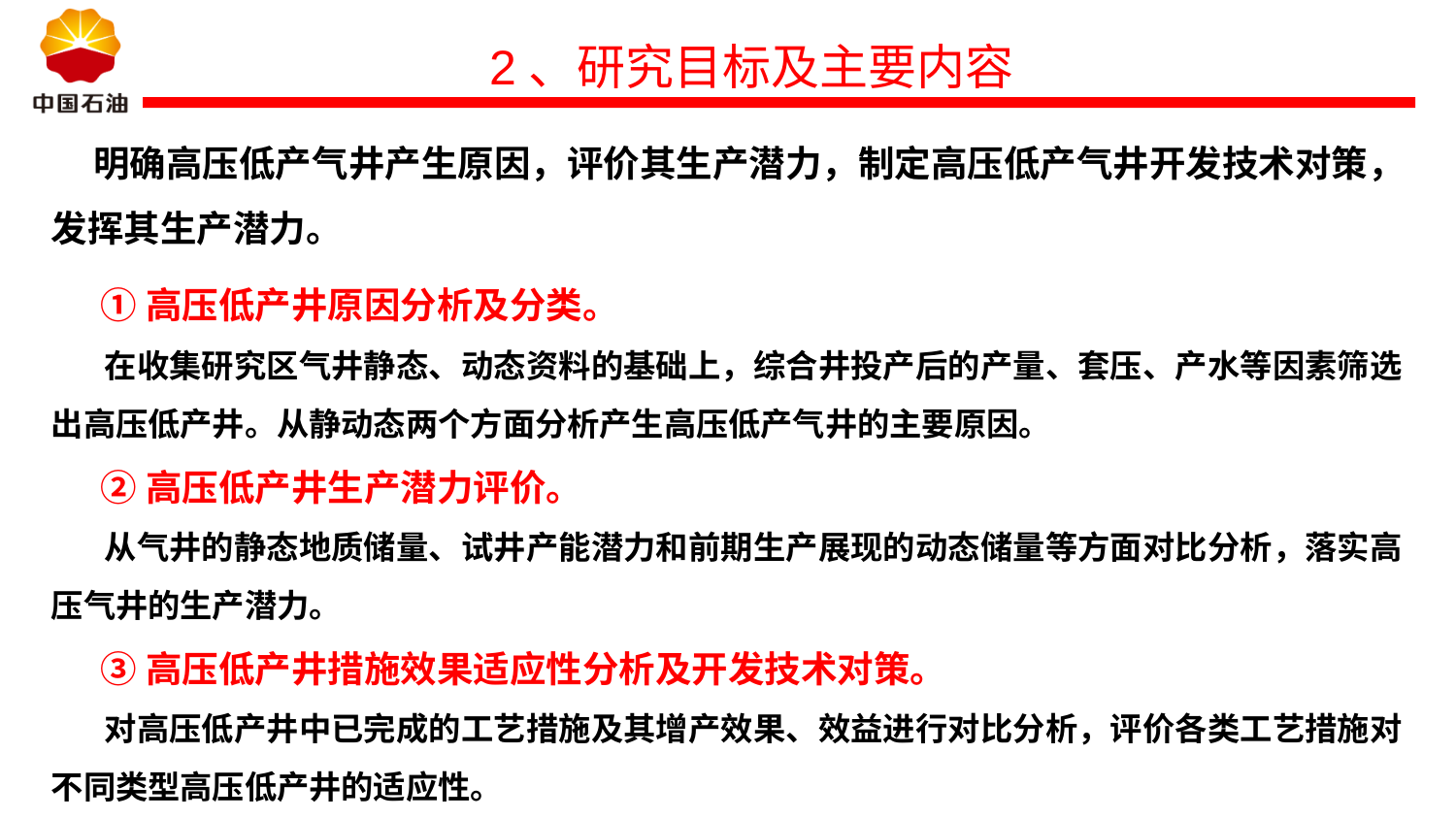

2、研究目标及主要内容
    明确高压低产气井产生原因，评价其生产潜力，制定高压低产气井开发技术对策，发挥其生产潜力。
      ①高压低产井原因分析及分类。
      在收集研究区气井静态、动态资料的基础上，综合井投产后的产量、套压、产水等因素筛选出高压低产井。从静动态两个方面分析产生高压低产气井的主要原因。
      ②高压低产井生产潜力评价。
      从气井的静态地质储量、试井产能潜力和前期生产展现的动态储量等方面对比分析，落实高压气井的生产潜力。
      ③高压低产井措施效果适应性分析及开发技术对策。
      对高压低产井中已完成的工艺措施及其增产效果、效益进行对比分析，评价各类工艺措施对不同类型高压低产井的适应性。